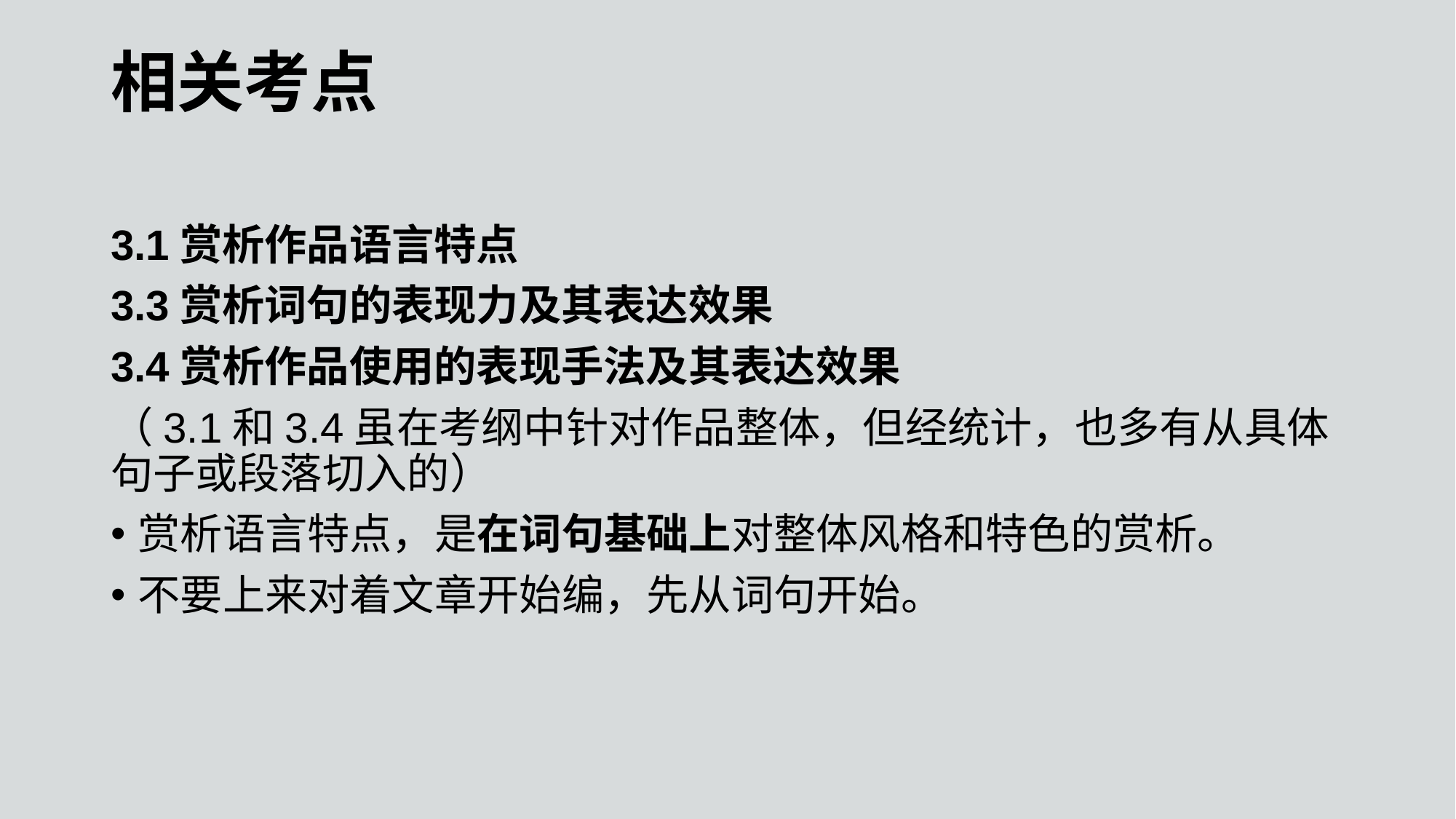

相关考点
3.1赏析作品语言特点
3.3赏析词句的表现力及其表达效果
3.4赏析作品使用的表现手法及其表达效果
（3.1和3.4虽在考纲中针对作品整体，但经统计，也多有从具体句子或段落切入的）
赏析语言特点，是在词句基础上对整体风格和特色的赏析。
不要上来对着文章开始编，先从词句开始。